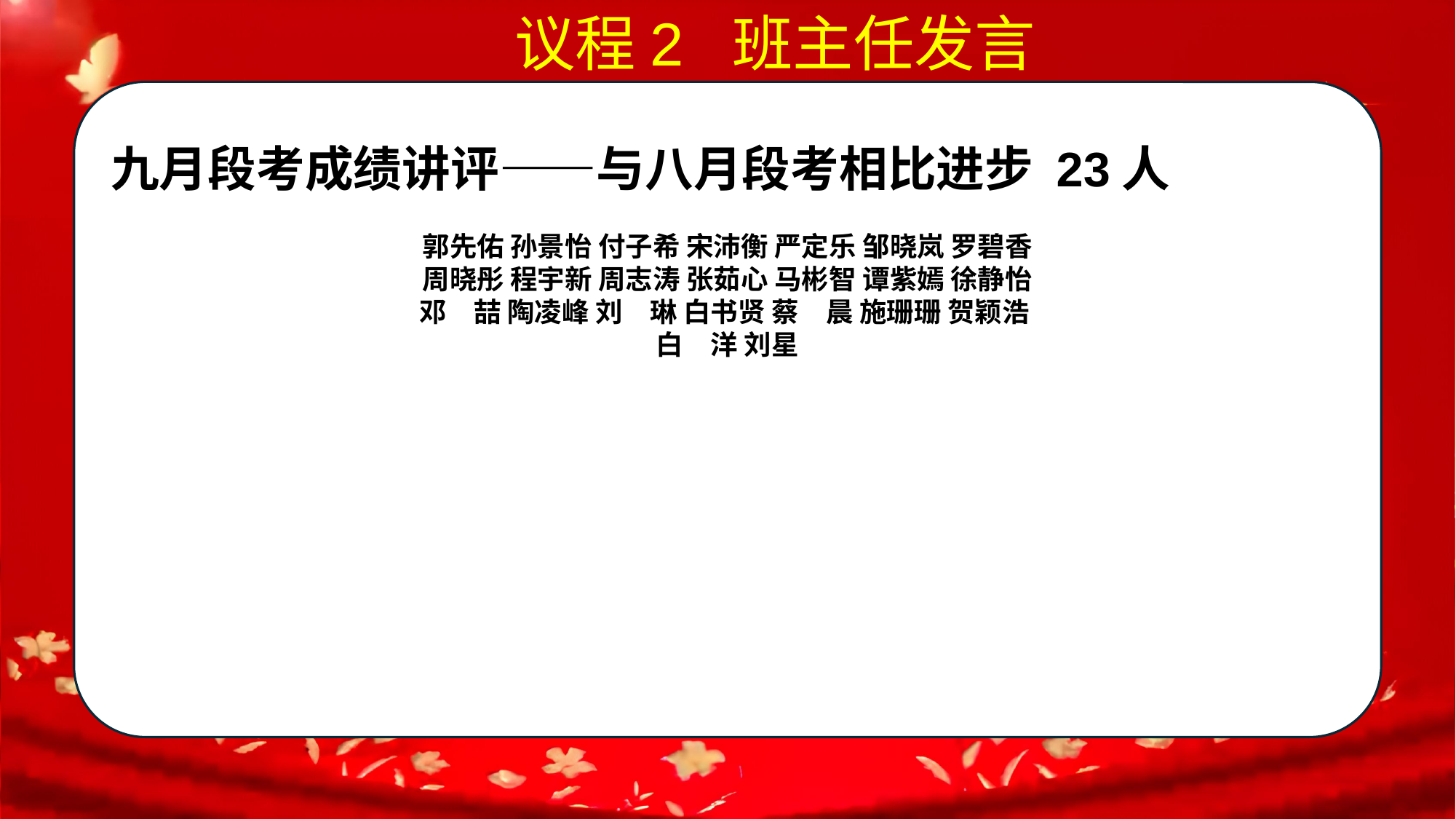

议程2  班主任发言

九月段考成绩讲评——与八月段考相比进步 23人

郭先佑 孙景怡 付子希 宋沛衡 严定乐 邹晓岚 罗碧香
周晓彤 程宇新 周志涛 张茹心 马彬智 谭紫嫣 徐静怡
邓　喆 陶凌峰 刘　琳 白书贤 蔡　晨 施珊珊 贺颖浩
白　洋 刘星